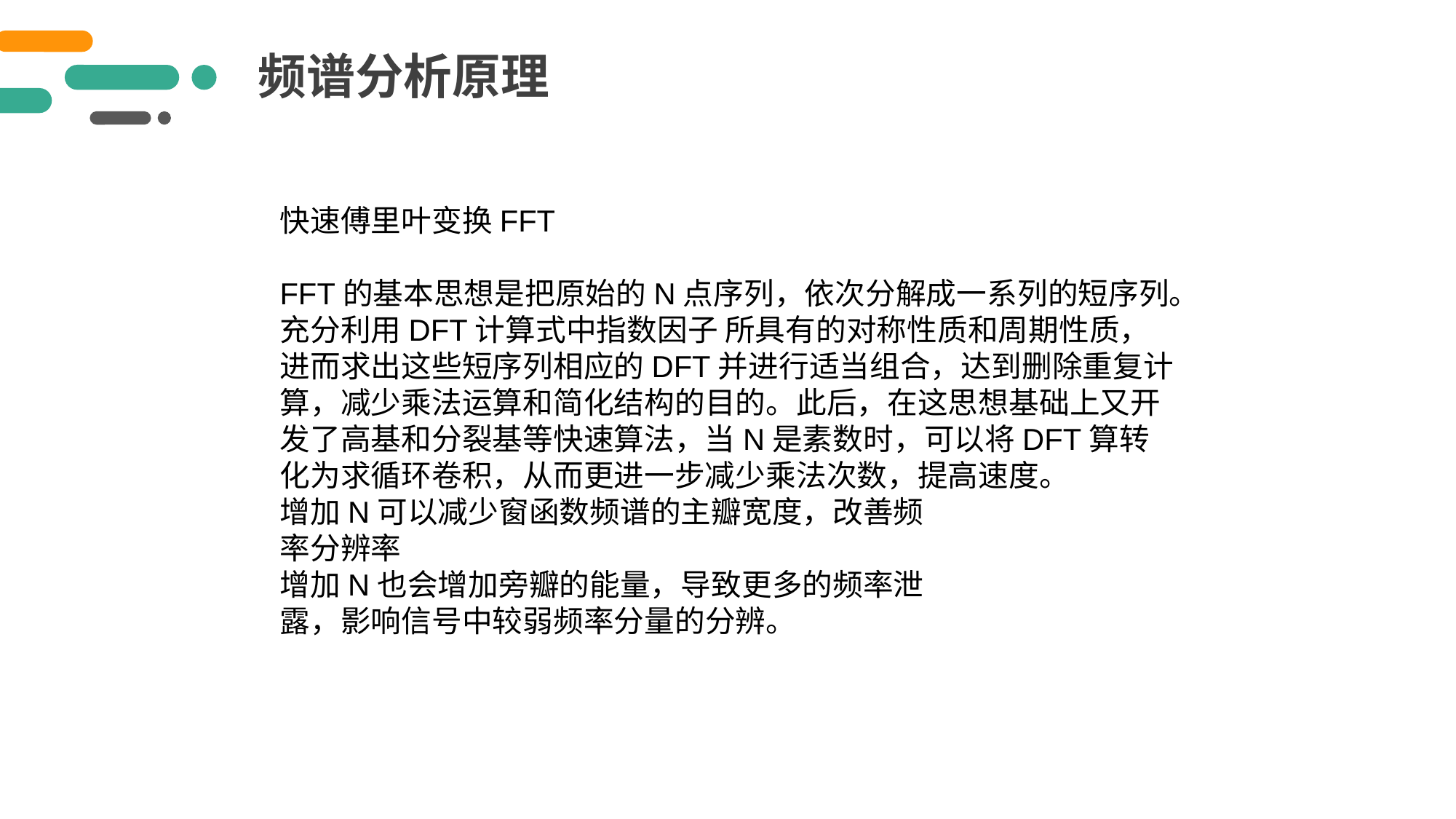

频谱分析原理
快速傅里叶变换FFT

FFT的基本思想是把原始的N点序列，依次分解成一系列的短序列。充分利用DFT计算式中指数因子 所具有的对称性质和周期性质，进而求出这些短序列相应的DFT并进行适当组合，达到删除重复计算，减少乘法运算和简化结构的目的。此后，在这思想基础上又开发了高基和分裂基等快速算法，当N是素数时，可以将DFT算转化为求循环卷积，从而更进一步减少乘法次数，提高速度。
增加N可以减少窗函数频谱的主瓣宽度，改善频
率分辨率
增加N也会增加旁瓣的能量，导致更多的频率泄
露，影响信号中较弱频率分量的分辨。